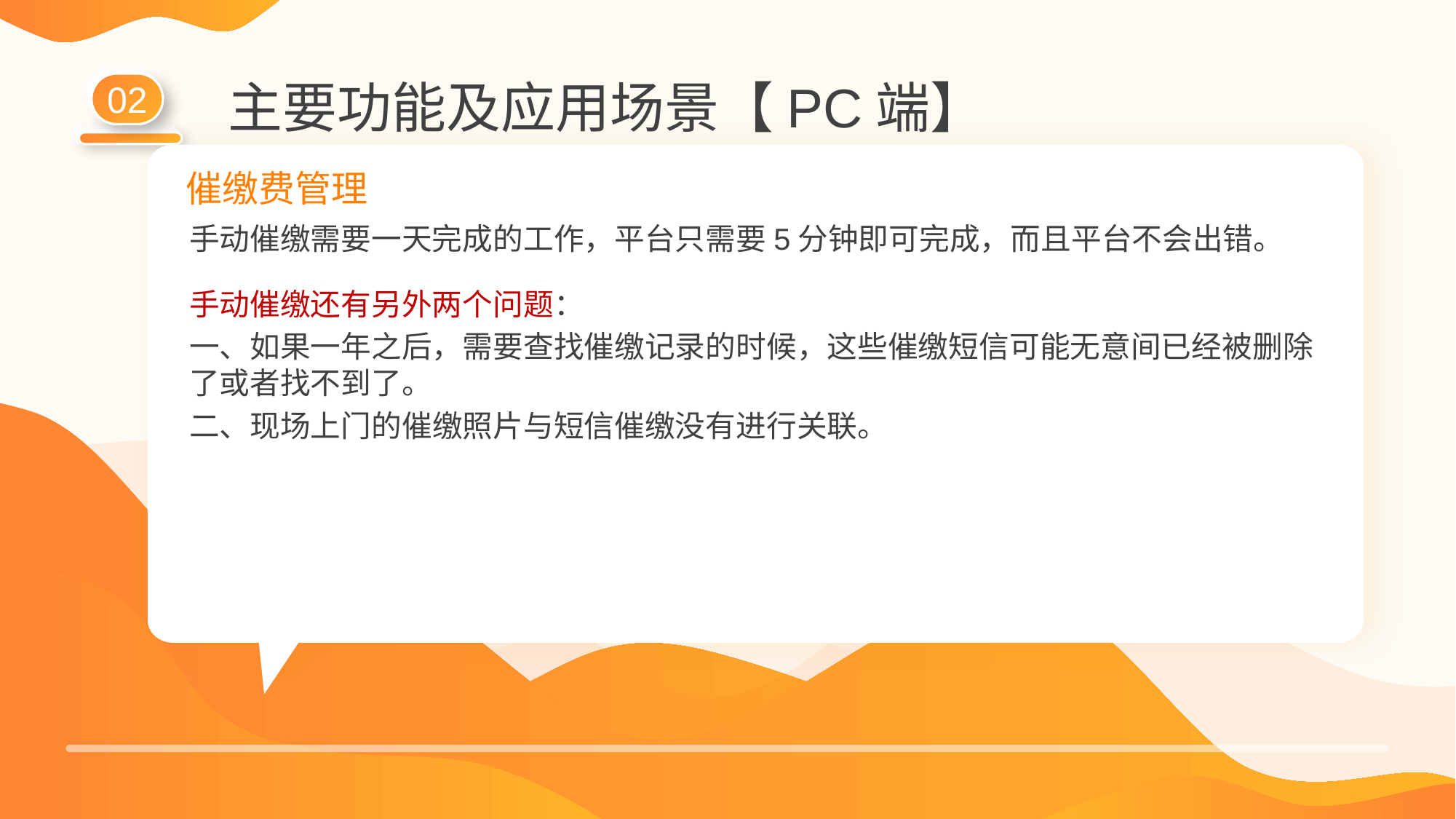

02
# 主要功能及应用场景【PC端】

催缴费管理
手动催缴需要一天完成的工作，平台只需要5分钟即可完成，而且平台不会出错。
手动催缴还有另外两个问题：
一、如果一年之后，需要查找催缴记录的时候，这些催缴短信可能无意间已经被删除了或者找不到了。
二、现场上门的催缴照片与短信催缴没有进行关联。